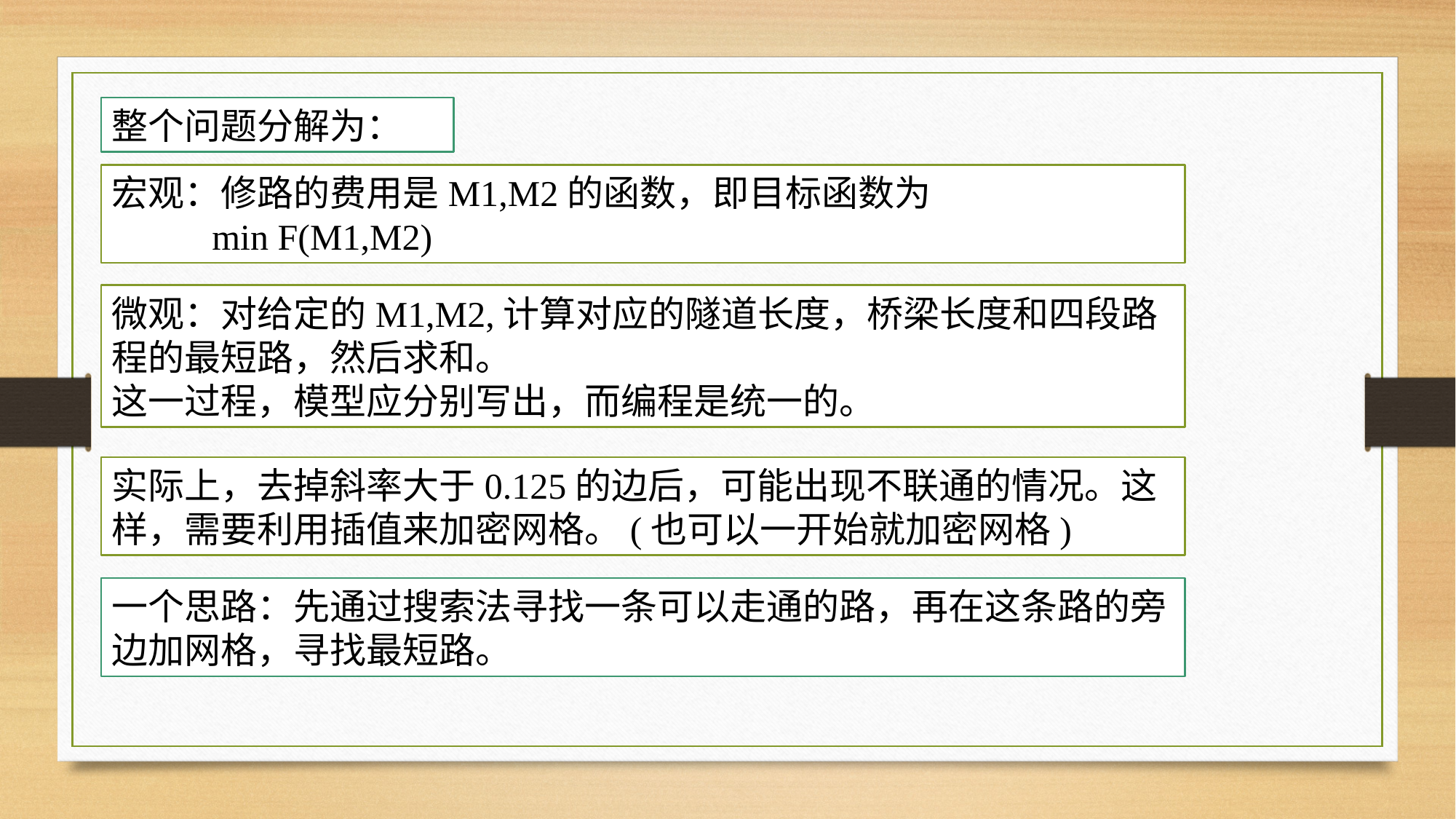

整个问题分解为：
宏观：修路的费用是M1,M2的函数，即目标函数为
           min F(M1,M2)
微观：对给定的M1,M2,计算对应的隧道长度，桥梁长度和四段路程的最短路，然后求和。
这一过程，模型应分别写出，而编程是统一的。
实际上，去掉斜率大于0.125的边后，可能出现不联通的情况。这样，需要利用插值来加密网格。(也可以一开始就加密网格)
一个思路：先通过搜索法寻找一条可以走通的路，再在这条路的旁边加网格，寻找最短路。